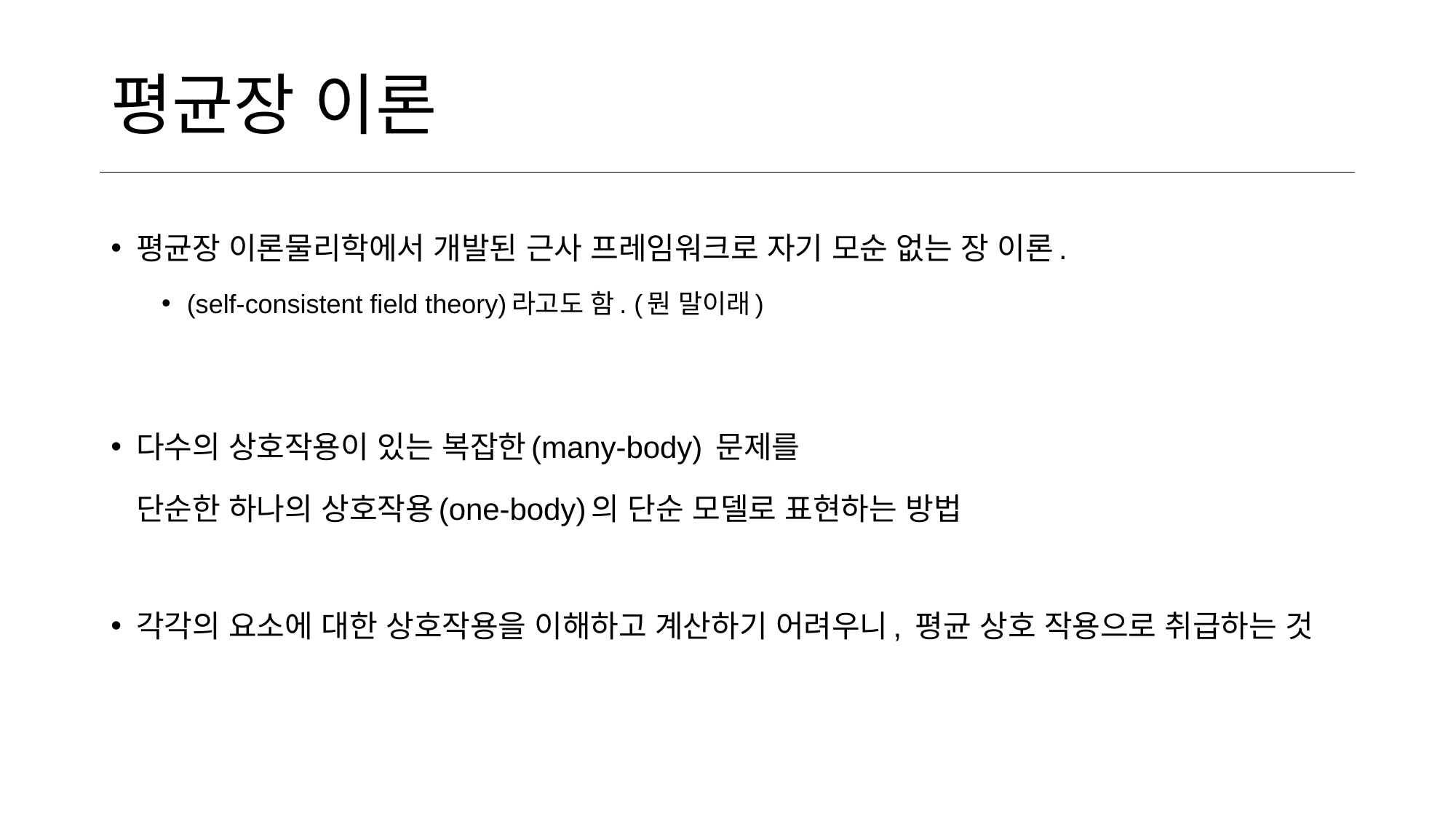

# 평균장 이론
평균장 이론물리학에서 개발된 근사 프레임워크로 자기 모순 없는 장 이론.
(self-consistent field theory)라고도 함. (뭔 말이래)

다수의 상호작용이 있는 복잡한(many-body) 문제를
단순한 하나의 상호작용(one-body)의 단순 모델로 표현하는 방법

각각의 요소에 대한 상호작용을 이해하고 계산하기 어려우니, 평균 상호 작용으로 취급하는 것